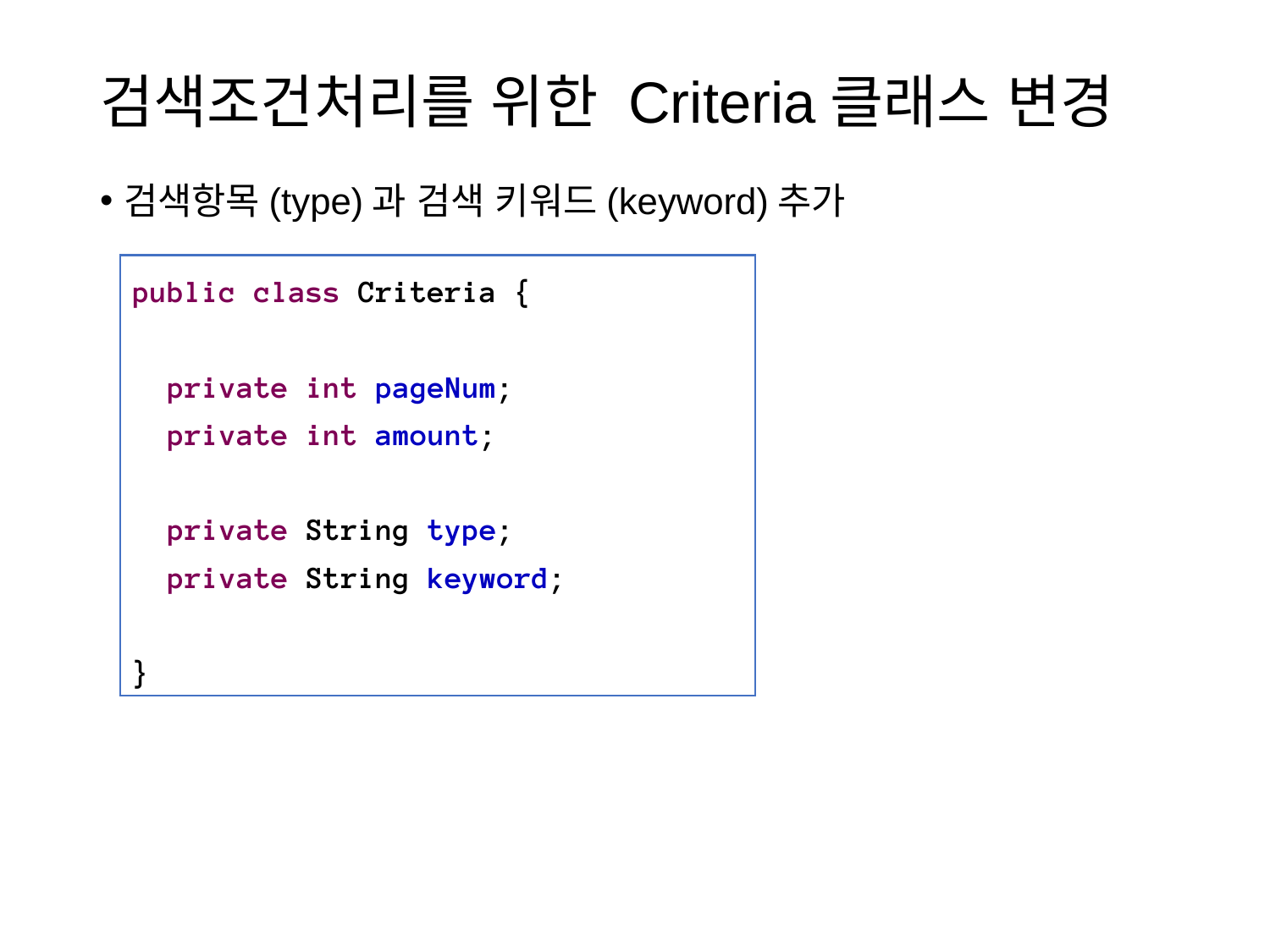

# 검색조건처리를 위한 Criteria클래스 변경
검색항목(type)과 검색 키워드(keyword)추가
public class Criteria {

  private int pageNum;
  private int amount;

  private String type;
  private String keyword;

}